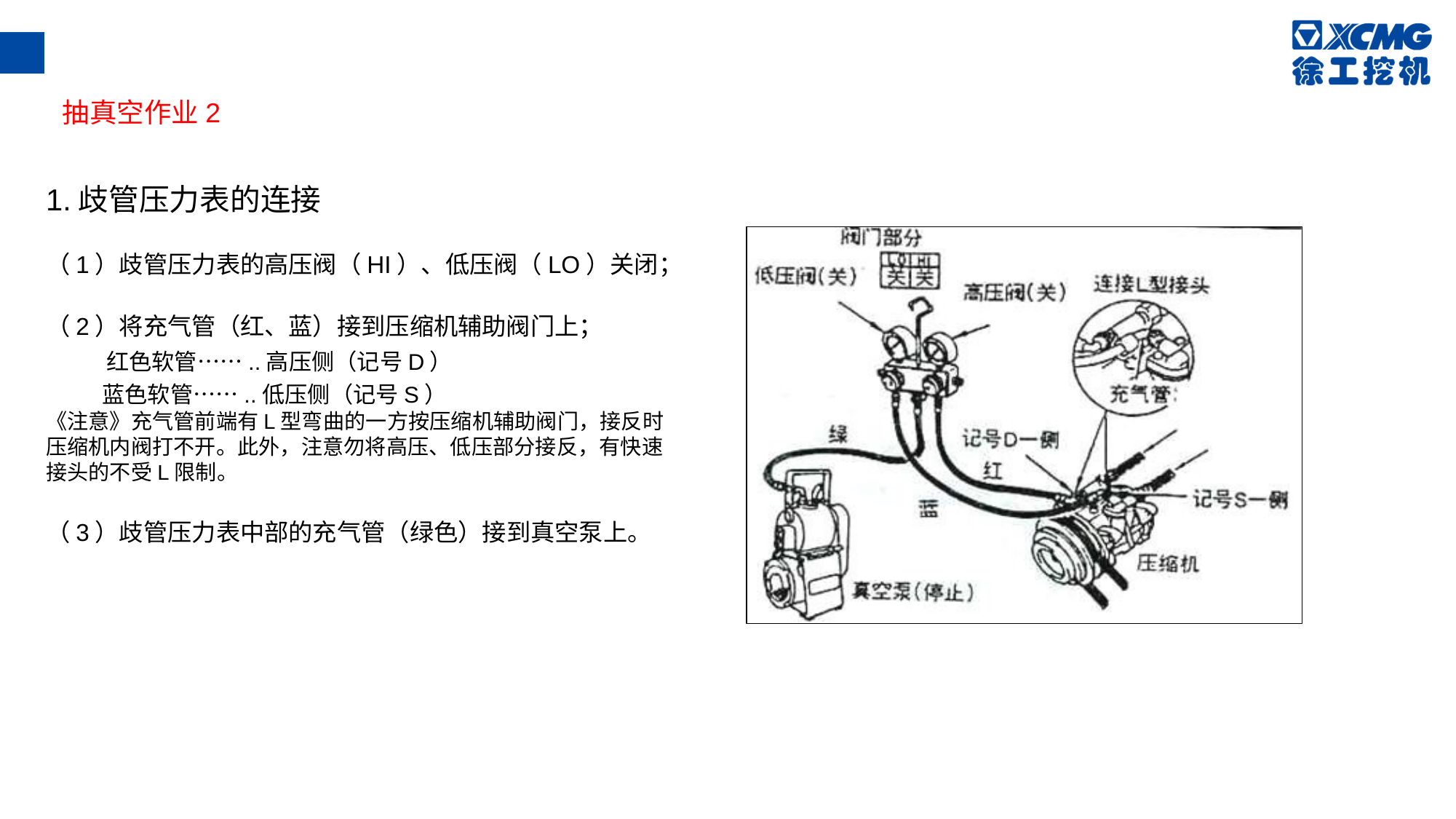

抽真空作业2
1.歧管压力表的连接
（1）歧管压力表的高压阀（HI）、低压阀（LO）关闭；
（2）将充气管（红、蓝）接到压缩机辅助阀门上；
          红色软管……..高压侧（记号D）
          蓝色软管……..低压侧（记号S）
《注意》充气管前端有L型弯曲的一方按压缩机辅助阀门，接反时压缩机内阀打不开。此外，注意勿将高压、低压部分接反，有快速接头的不受L限制。
（3）歧管压力表中部的充气管（绿色）接到真空泵上。